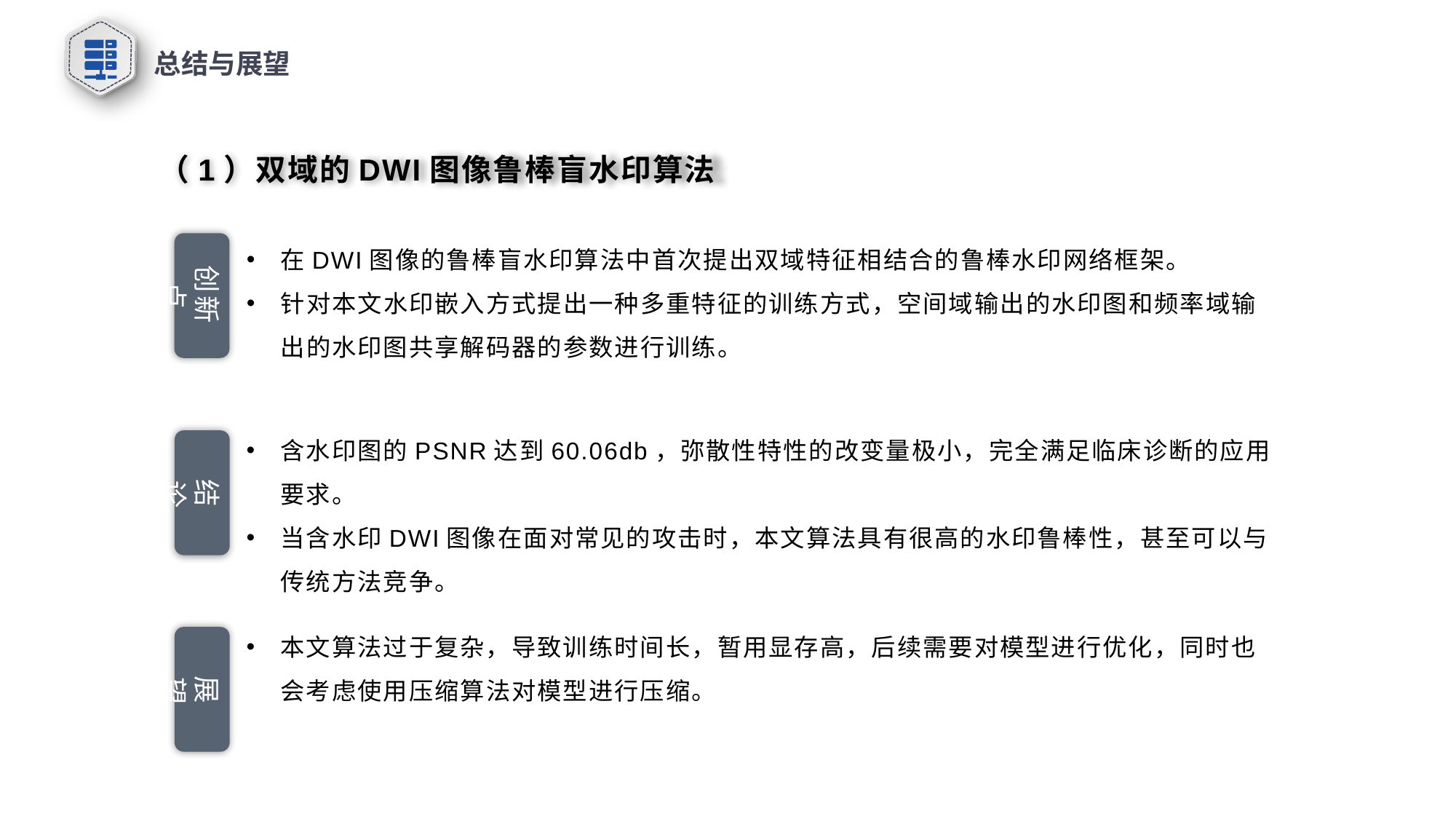

总结与展望

 （1）双域的DWI图像鲁棒盲水印算法
在DWI图像的鲁棒盲水印算法中首次提出双域特征相结合的鲁棒水印网络框架。
针对本文水印嵌入方式提出一种多重特征的训练方式，空间域输出的水印图和频率域输出的水印图共享解码器的参数进行训练。

创新点
含水印图的PSNR达到60.06db，弥散性特性的改变量极小，完全满足临床诊断的应用要求。
当含水印DWI图像在面对常见的攻击时，本文算法具有很高的水印鲁棒性，甚至可以与传统方法竞争。

结论
本文算法过于复杂，导致训练时间长，暂用显存高，后续需要对模型进行优化，同时也会考虑使用压缩算法对模型进行压缩。

展望